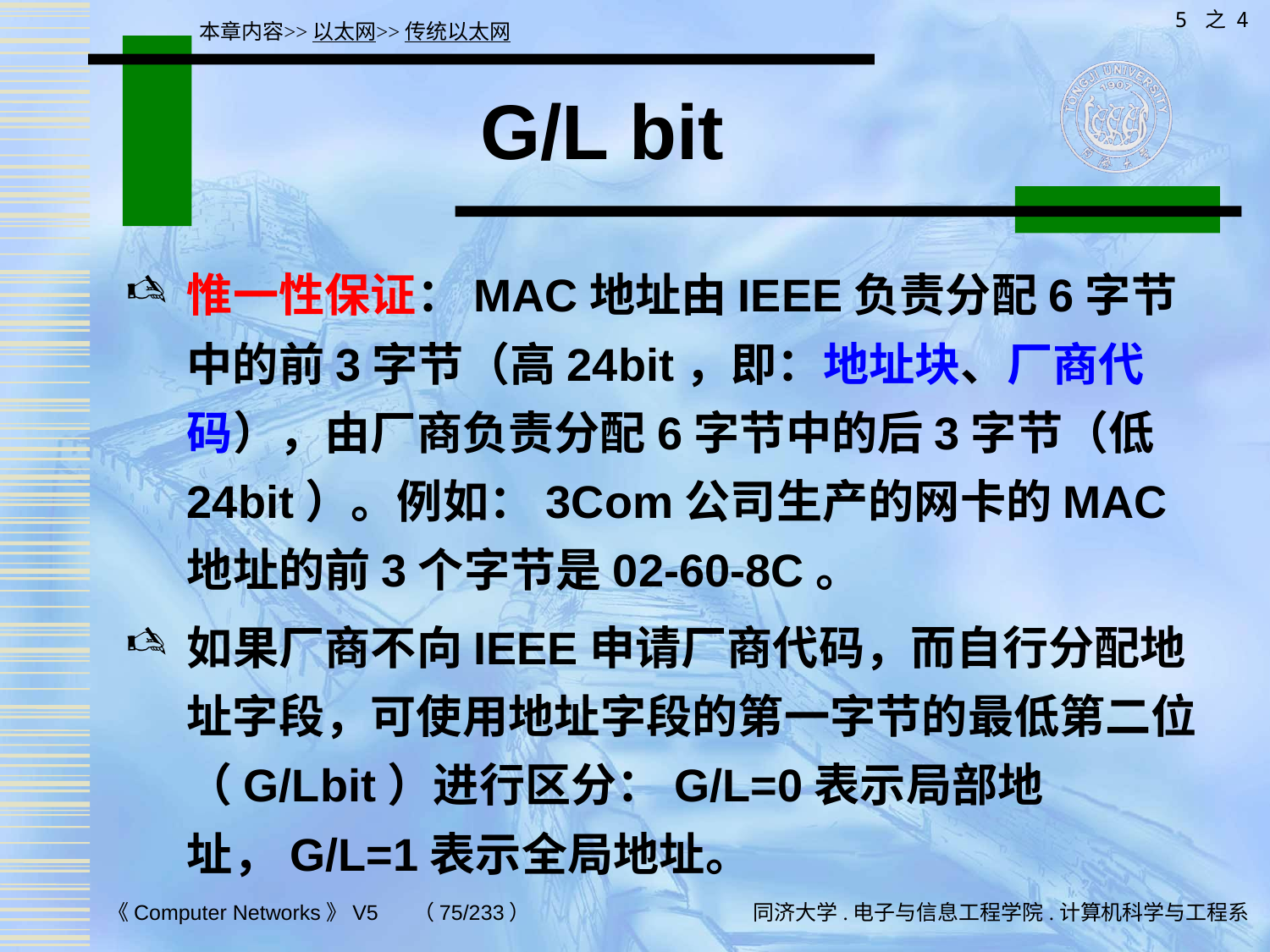

5 之 4
本章内容>>以太网>>传统以太网
# G/L bit
惟一性保证：MAC地址由IEEE负责分配6字节中的前3字节（高24bit，即：地址块、厂商代码），由厂商负责分配6字节中的后3字节（低24bit）。例如：3Com公司生产的网卡的MAC地址的前3个字节是02-60-8C。
如果厂商不向IEEE申请厂商代码，而自行分配地址字段，可使用地址字段的第一字节的最低第二位（G/Lbit）进行区分：G/L=0表示局部地址，G/L=1表示全局地址。